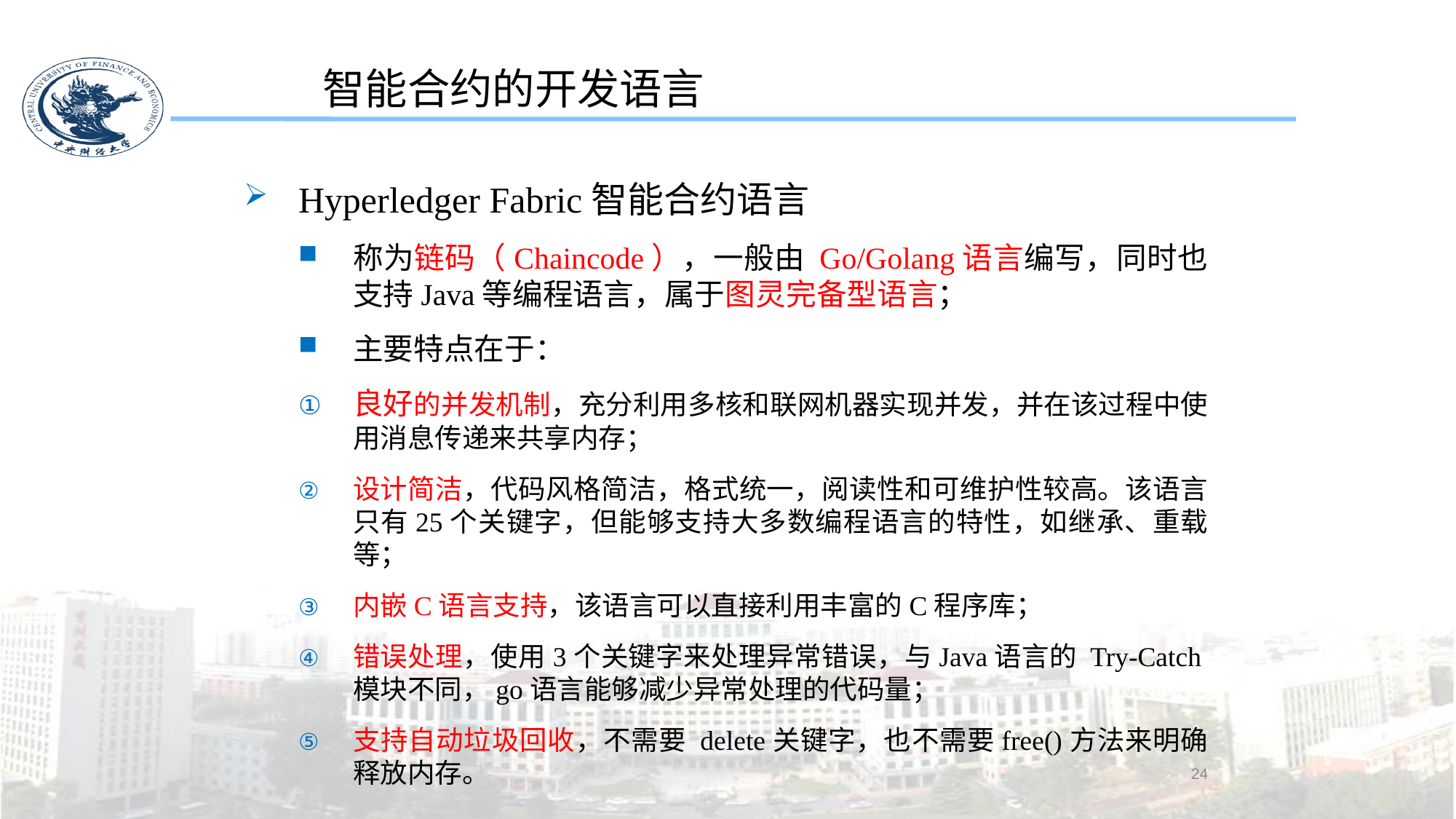

智能合约的开发语言
Hyperledger Fabric智能合约语言
称为链码（Chaincode），一般由 Go/Golang语言编写，同时也支持Java等编程语言，属于图灵完备型语言；
主要特点在于：
良好的并发机制，充分利用多核和联网机器实现并发，并在该过程中使用消息传递来共享内存；
设计简洁，代码风格简洁，格式统一，阅读性和可维护性较高。该语言只有25个关键字，但能够支持大多数编程语言的特性，如继承、重载等；
内嵌C语言支持，该语言可以直接利用丰富的C程序库；
错误处理，使用3个关键字来处理异常错误，与Java语言的 Try-Catch模块不同，go语言能够减少异常处理的代码量；
支持自动垃圾回收，不需要 delete关键字，也不需要free()方法来明确释放内存。
24